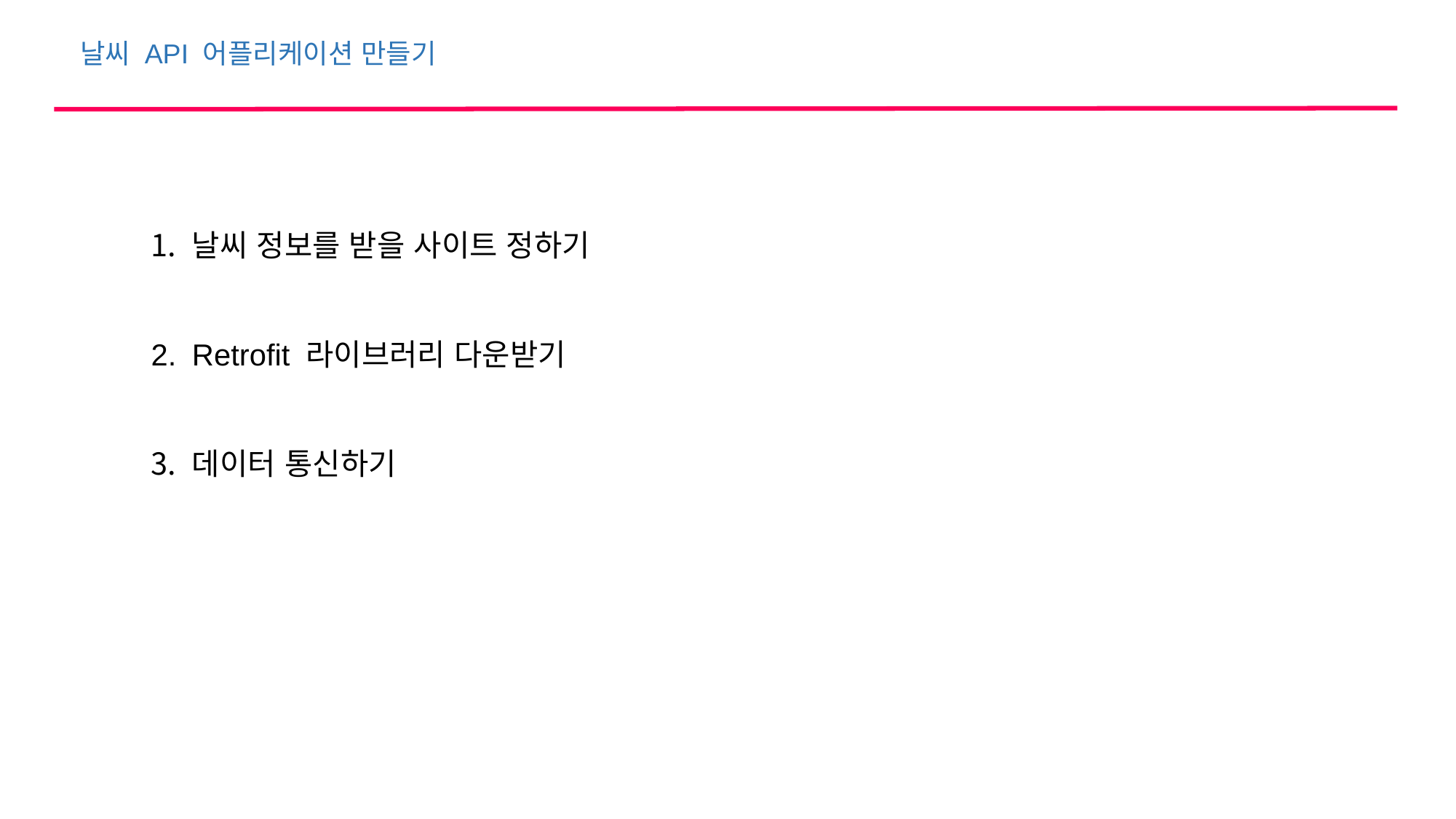

날씨 API 어플리케이션 만들기
날씨 정보를 받을 사이트 정하기

Retrofit 라이브러리 다운받기

데이터 통신하기